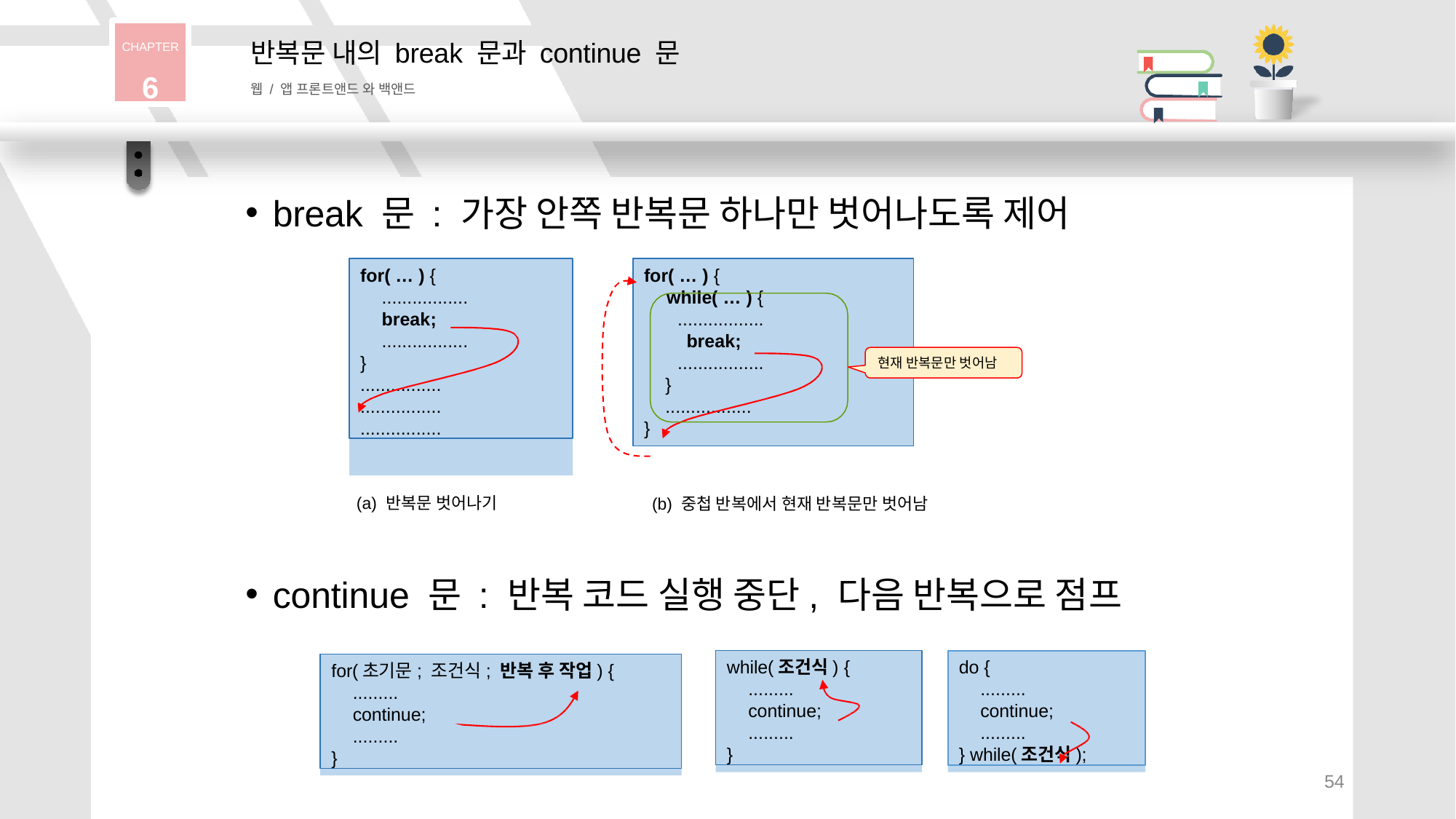

CHAPTER

6

반복문 내의 break 문과 continue 문
웹 / 앱 프론트앤드 와 백앤드

break 문 : 가장 안쪽 반복문 하나만 벗어나도록 제어

for( … ) {
.................
break;
.................
}
................
................
................

for( … ) {
while( … ) {
.................
break;
.................
}
.................
}

현재 반복문만 벗어남

(a) 반복문 벗어나기
(b) 중첩 반복에서 현재 반복문만 벗어남
continue 문 : 반복 코드 실행 중단, 다음 반복으로 점프

while(조건식) {
.........
continue;
.........
}

do {
.........
continue;
.........
} while(조건식);

for(초기문; 조건식; 반복 후 작업) {
.........
continue;
.........
}

54